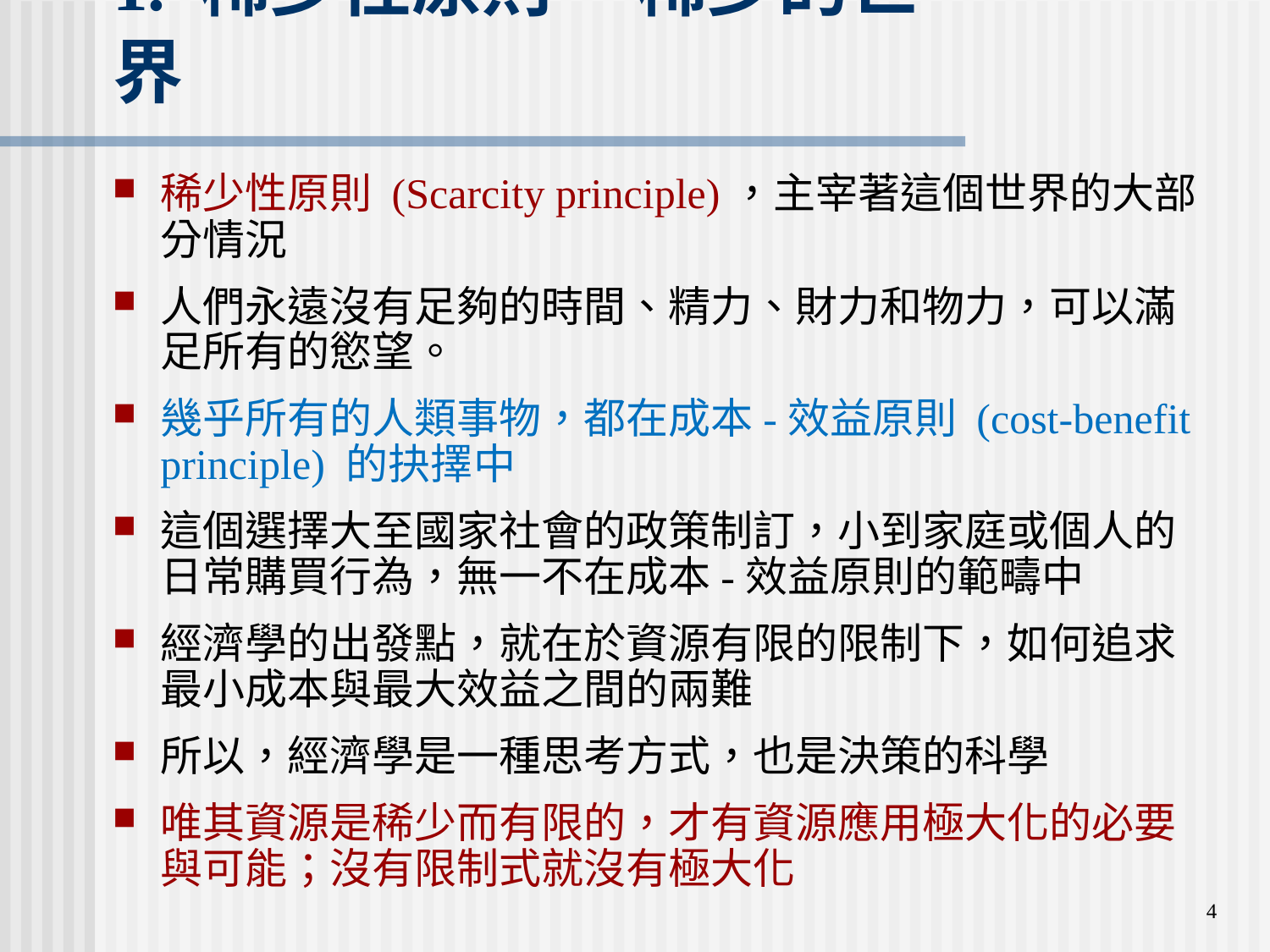

# 1. 稀少性原則－稀少的世界
稀少性原則 (Scarcity principle)，主宰著這個世界的大部分情況
人們永遠沒有足夠的時間、精力、財力和物力，可以滿足所有的慾望。
幾乎所有的人類事物，都在成本-效益原則 (cost-benefit principle) 的抉擇中
這個選擇大至國家社會的政策制訂，小到家庭或個人的日常購買行為，無一不在成本-效益原則的範疇中
經濟學的出發點，就在於資源有限的限制下，如何追求最小成本與最大效益之間的兩難
所以，經濟學是一種思考方式，也是決策的科學
唯其資源是稀少而有限的，才有資源應用極大化的必要與可能；沒有限制式就沒有極大化

4